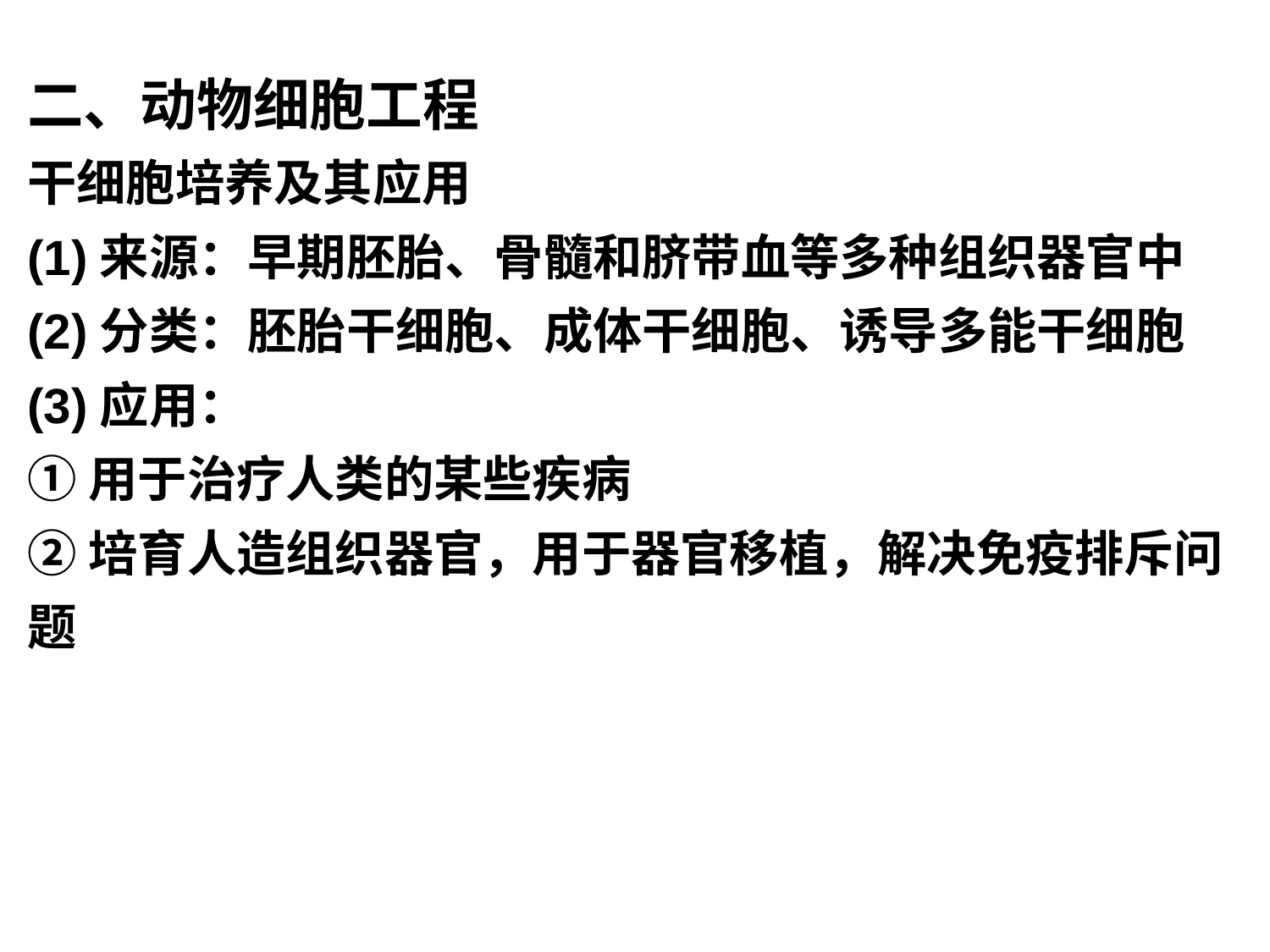

二、动物细胞工程
干细胞培养及其应用
(1)来源：早期胚胎、骨髓和脐带血等多种组织器官中
(2)分类：胚胎干细胞、成体干细胞、诱导多能干细胞
(3)应用：
①用于治疗人类的某些疾病
②培育人造组织器官，用于器官移植，解决免疫排斥问题